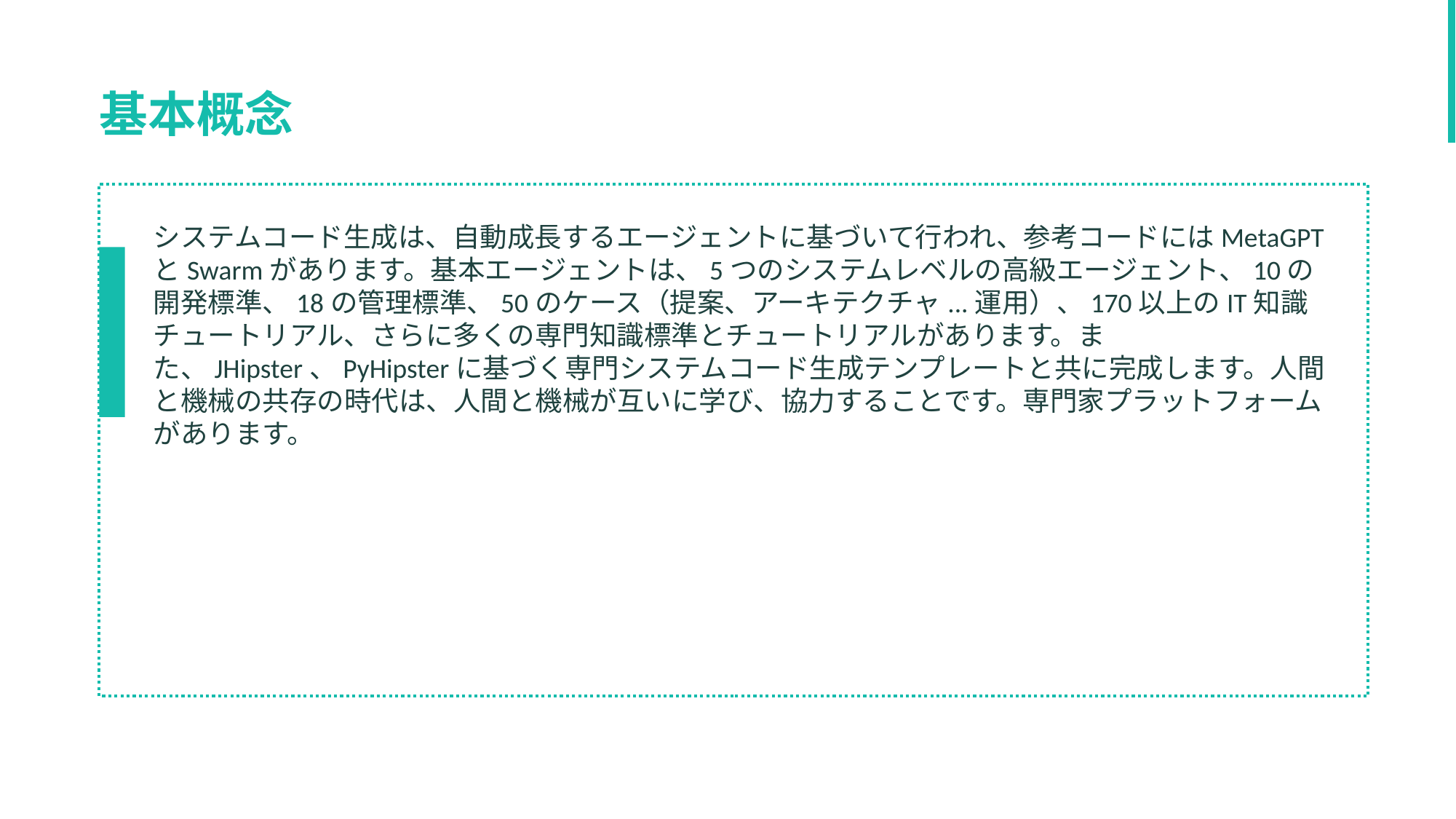

基本概念

システムコード生成は、自動成長するエージェントに基づいて行われ、参考コードにはMetaGPTとSwarmがあります。基本エージェントは、5つのシステムレベルの高級エージェント、10の開発標準、18の管理標準、50のケース（提案、アーキテクチャ...運用）、170以上のIT知識チュートリアル、さらに多くの専門知識標準とチュートリアルがあります。また、JHipster、PyHipsterに基づく専門システムコード生成テンプレートと共に完成します。人間と機械の共存の時代は、人間と機械が互いに学び、協力することです。専門家プラットフォームがあります。